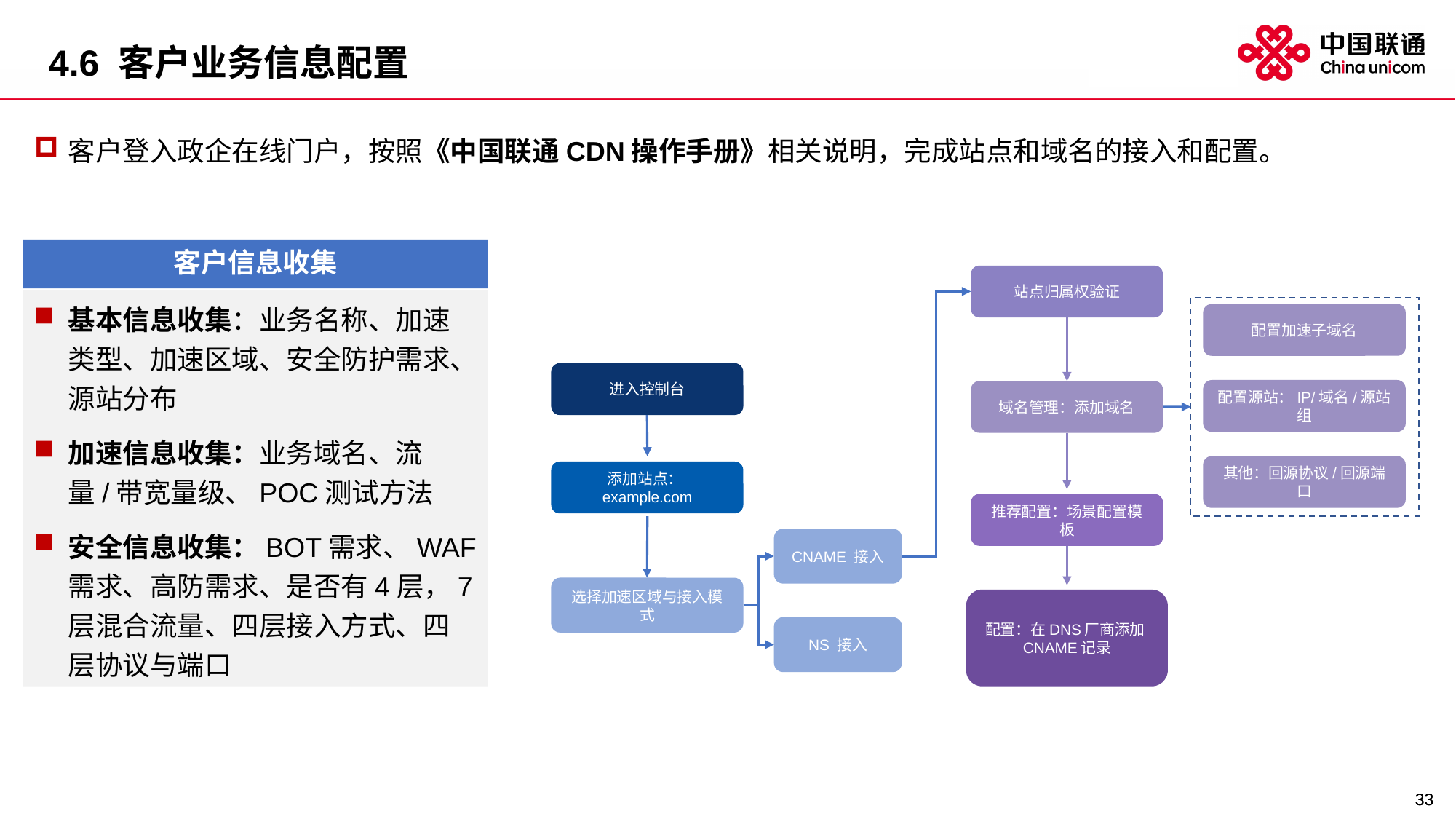

# 4.6 客户业务信息配置
客户登入政企在线门户，按照《中国联通CDN操作手册》相关说明，完成站点和域名的接入和配置。
客户信息收集
站点归属权验证

配置加速子域名
进入控制台
配置源站：IP/域名/源站组
域名管理：添加域名
其他：回源协议/回源端口
添加站点：example.com
推荐配置：场景配置模板
CNAME 接入
选择加速区域与接入模式
配置：在DNS厂商添加CNAME记录
NS 接入
基本信息收集：业务名称、加速类型、加速区域、安全防护需求、源站分布
加速信息收集：业务域名、流量/带宽量级、POC测试方法
安全信息收集：BOT需求、WAF需求、高防需求、是否有4层，7层混合流量、四层接入方式、四层协议与端口